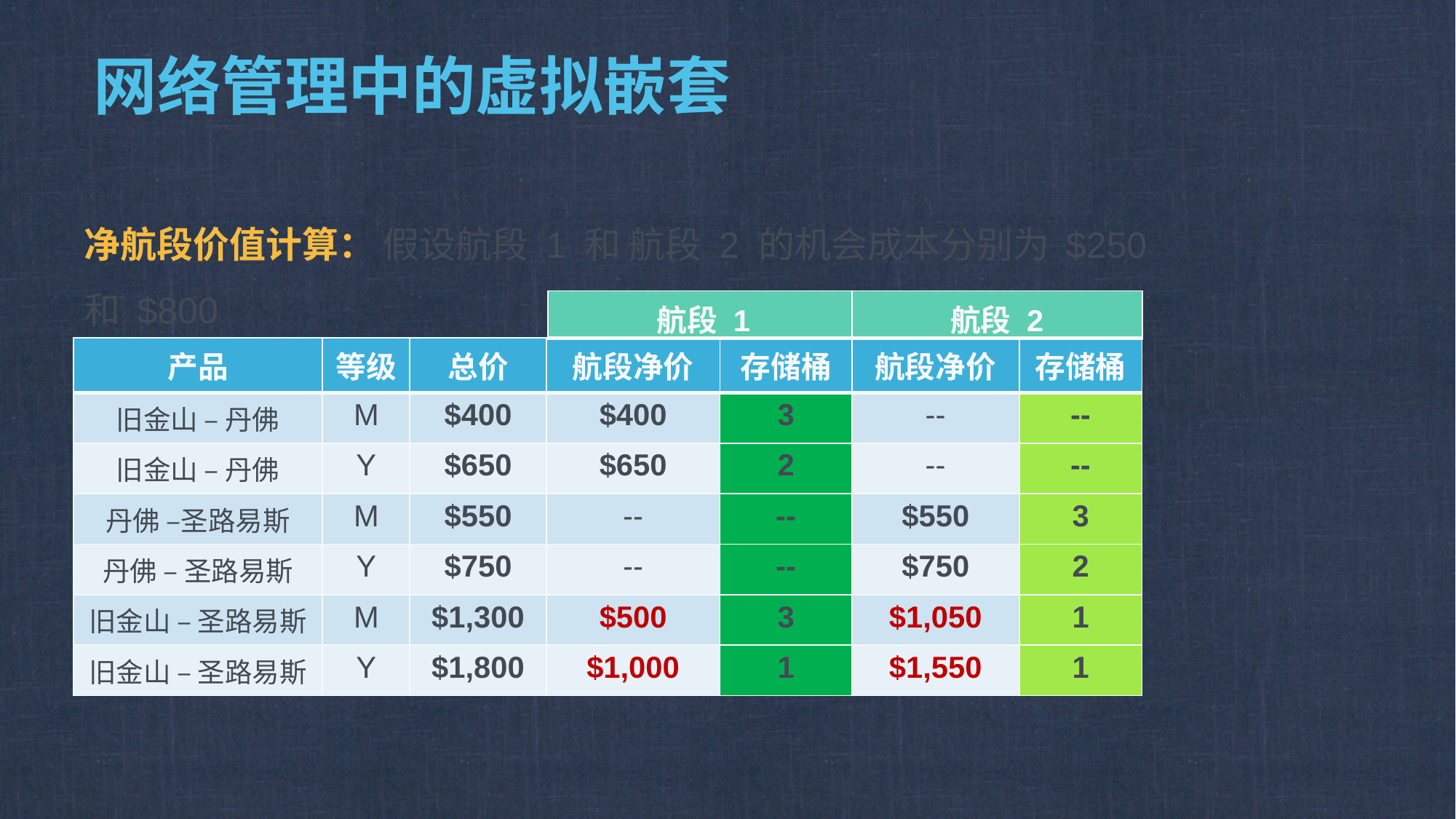

# 网络管理中的虚拟嵌套

净航段价值计算： 假设航段 1 和 航段 2 的机会成本分别为 $250 和 $800
| 航段 1 |
| --- |
| 航段 2 |
| --- |
| 产品 | 等级 | 总价 | 航段净价 | 存储桶 | 航段净价 | 存储桶 |
| --- | --- | --- | --- | --- | --- | --- |
| 旧金山 – 丹佛 | M | $400 | $400 | 3 | -- | -- |
| 旧金山 – 丹佛 | Y | $650 | $650 | 2 | -- | -- |
| 丹佛 –圣路易斯 | M | $550 | -- | -- | $550 | 3 |
| 丹佛 – 圣路易斯 | Y | $750 | -- | -- | $750 | 2 |
| 旧金山 – 圣路易斯 | M | $1,300 | $500 | 3 | $1,050 | 1 |
| 旧金山 – 圣路易斯 | Y | $1,800 | $1,000 | 1 | $1,550 | 1 |